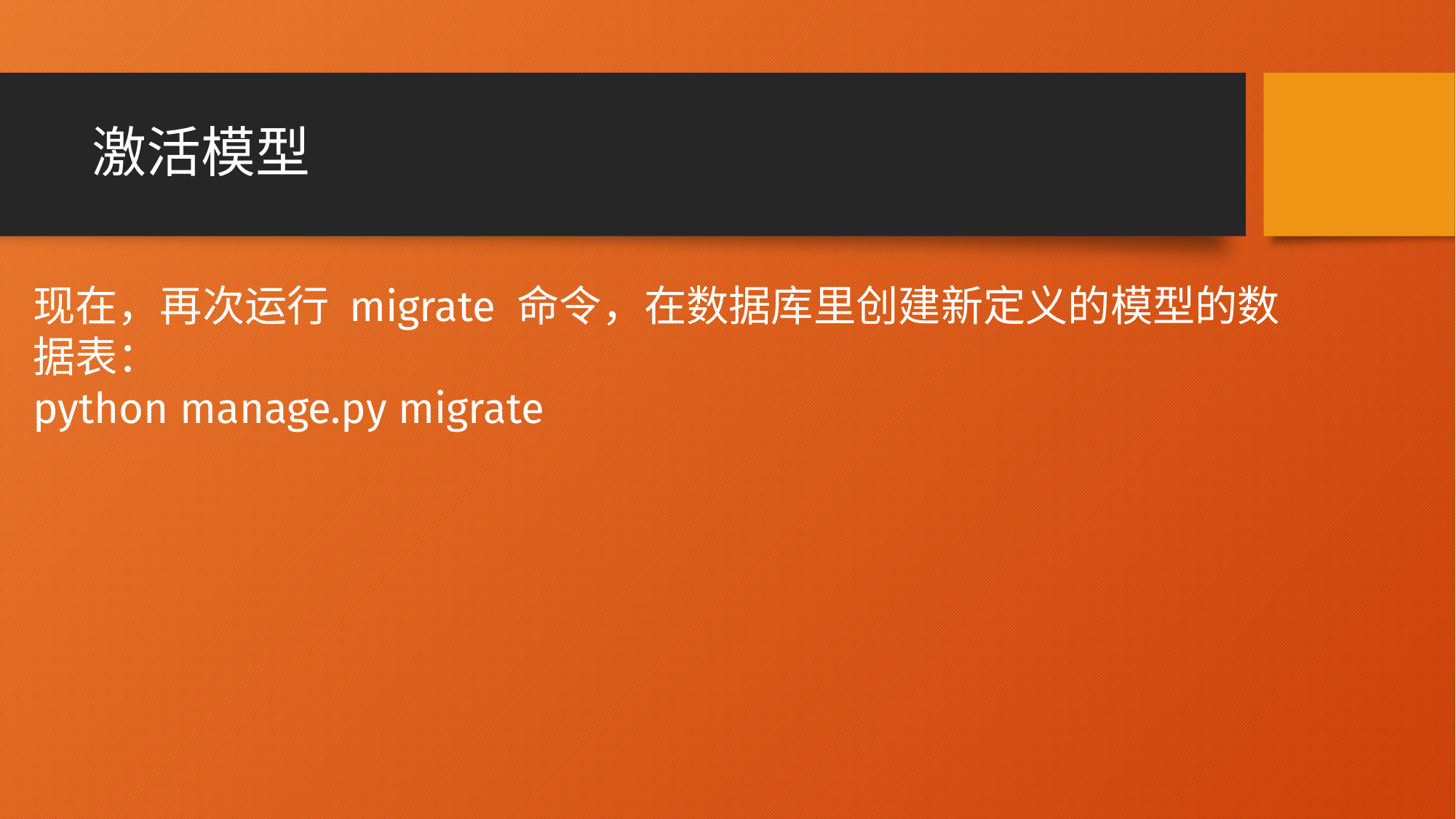

# 激活模型

现在，再次运行 migrate 命令，在数据库里创建新定义的模型的数据表：
python manage.py migrate